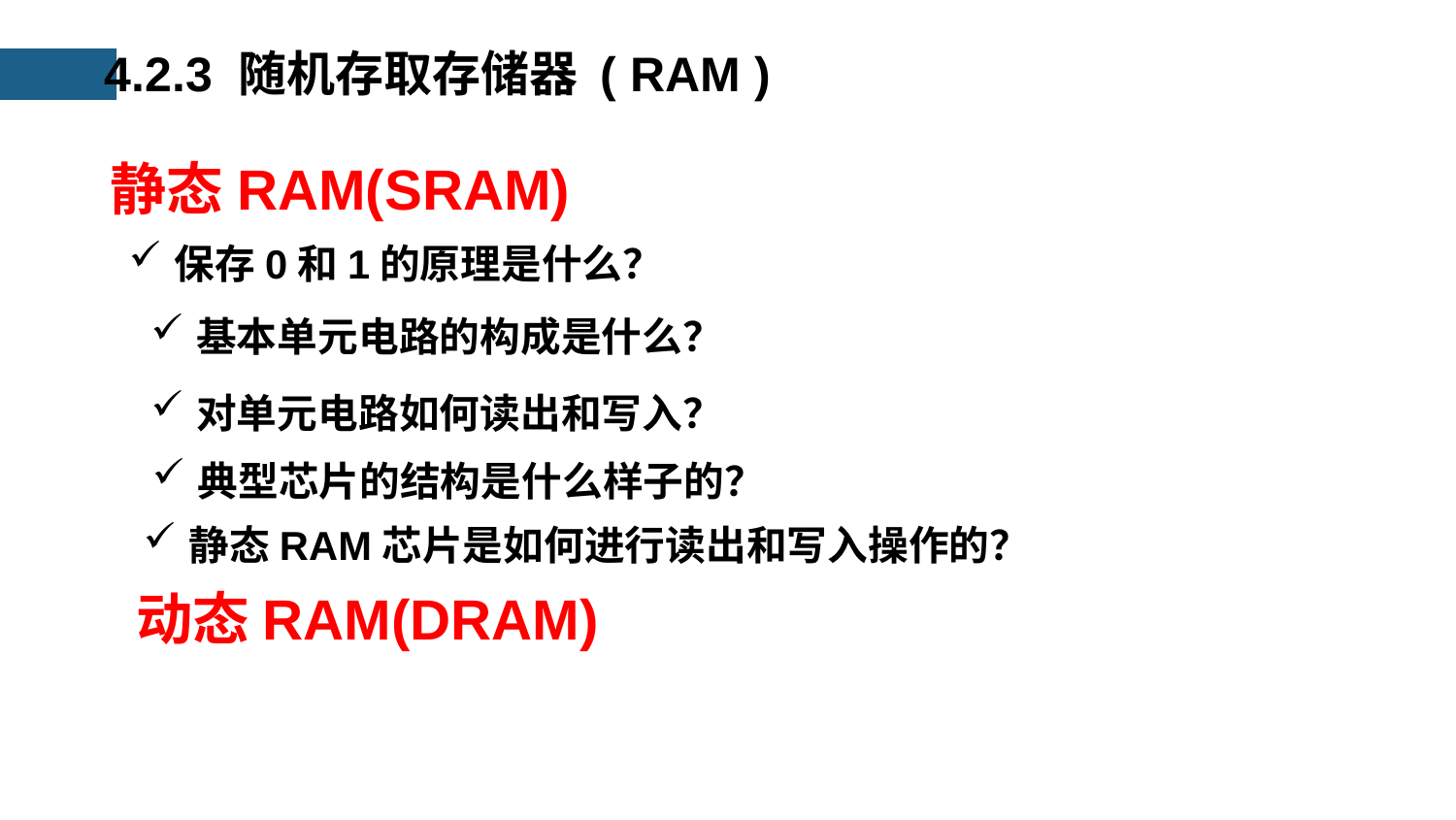

4.2.3 随机存取存储器 ( RAM )
静态RAM(SRAM)
保存0和1的原理是什么？
基本单元电路的构成是什么？
对单元电路如何读出和写入？
典型芯片的结构是什么样子的？
静态RAM芯片是如何进行读出和写入操作的？
动态RAM(DRAM)